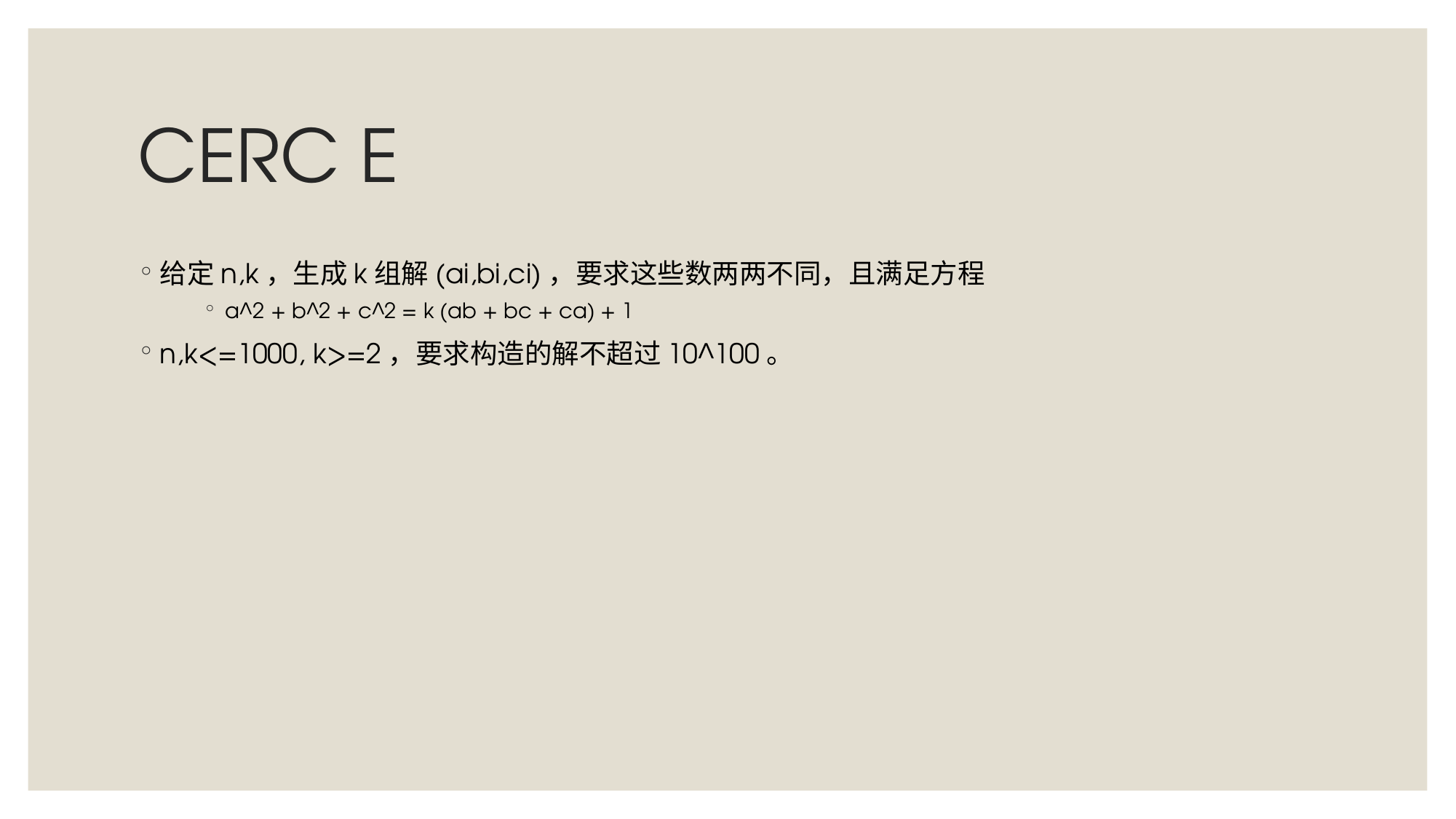

# CERC E
给定n,k，生成k组解(ai,bi,ci)，要求这些数两两不同，且满足方程
a^2 + b^2 + c^2 = k (ab + bc + ca) + 1
n,k<=1000, k>=2，要求构造的解不超过10^100。